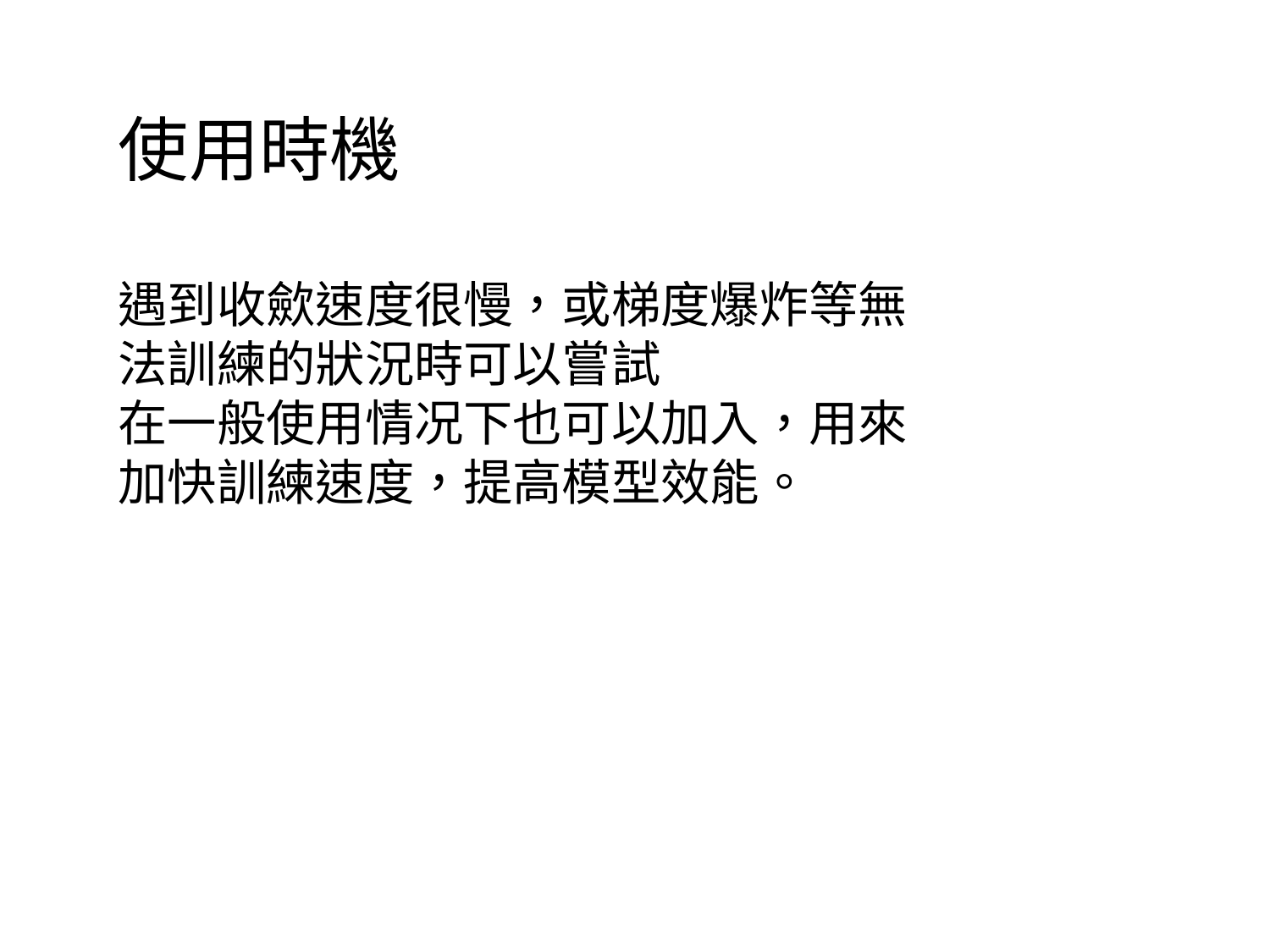

使用時機

遇到收歛速度很慢，或梯度爆炸等無法訓練的狀況時可以嘗試
在一般使用情况下也可以加入，用來加快訓練速度，提高模型效能。